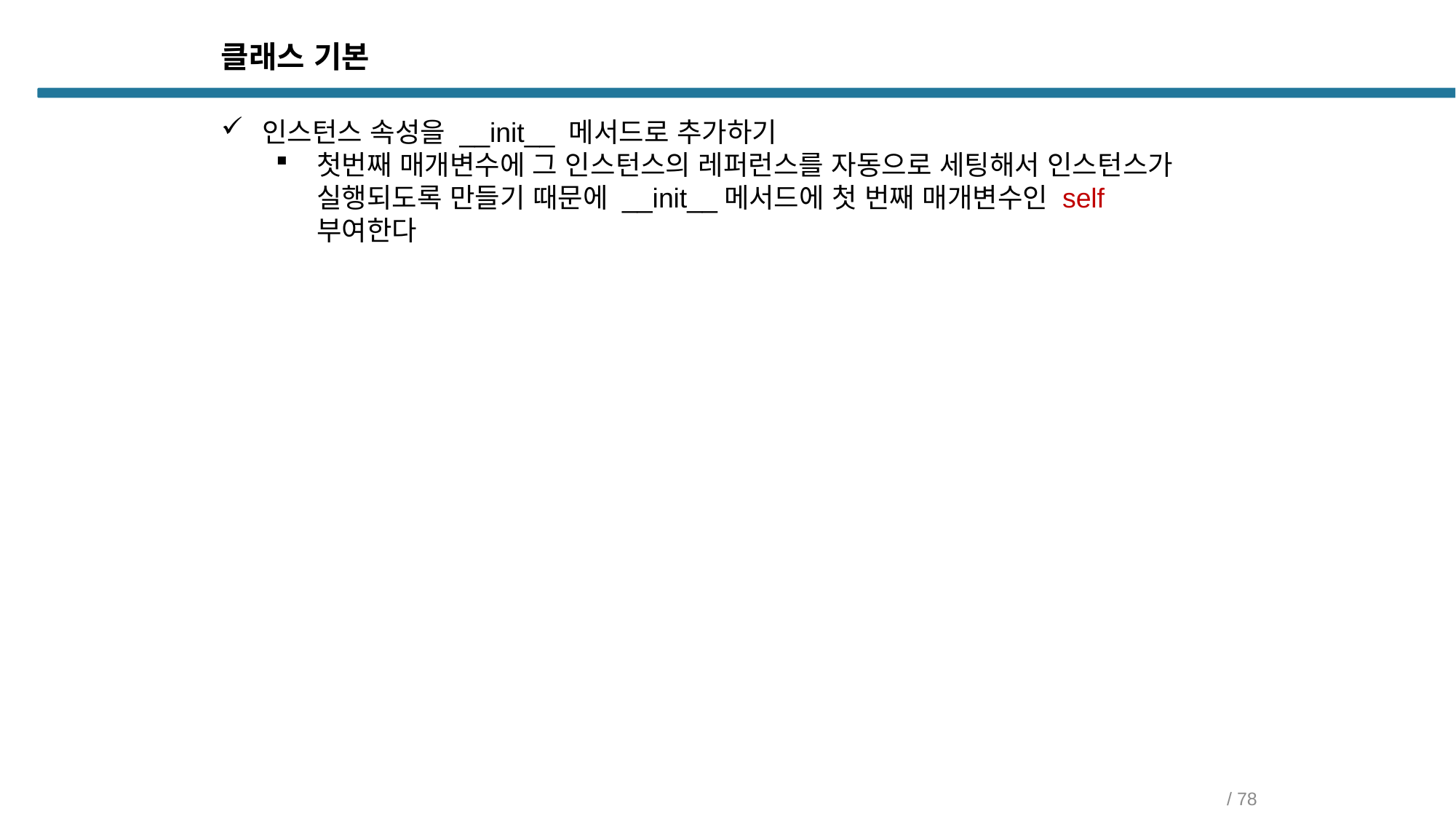

클래스 기본
인스턴스 속성을 __init__ 메서드로 추가하기
첫번째 매개변수에 그 인스턴스의 레퍼런스를 자동으로 세팅해서 인스턴스가 실행되도록 만들기 때문에 __init__메서드에 첫 번째 매개변수인 self 부여한다
/ 78